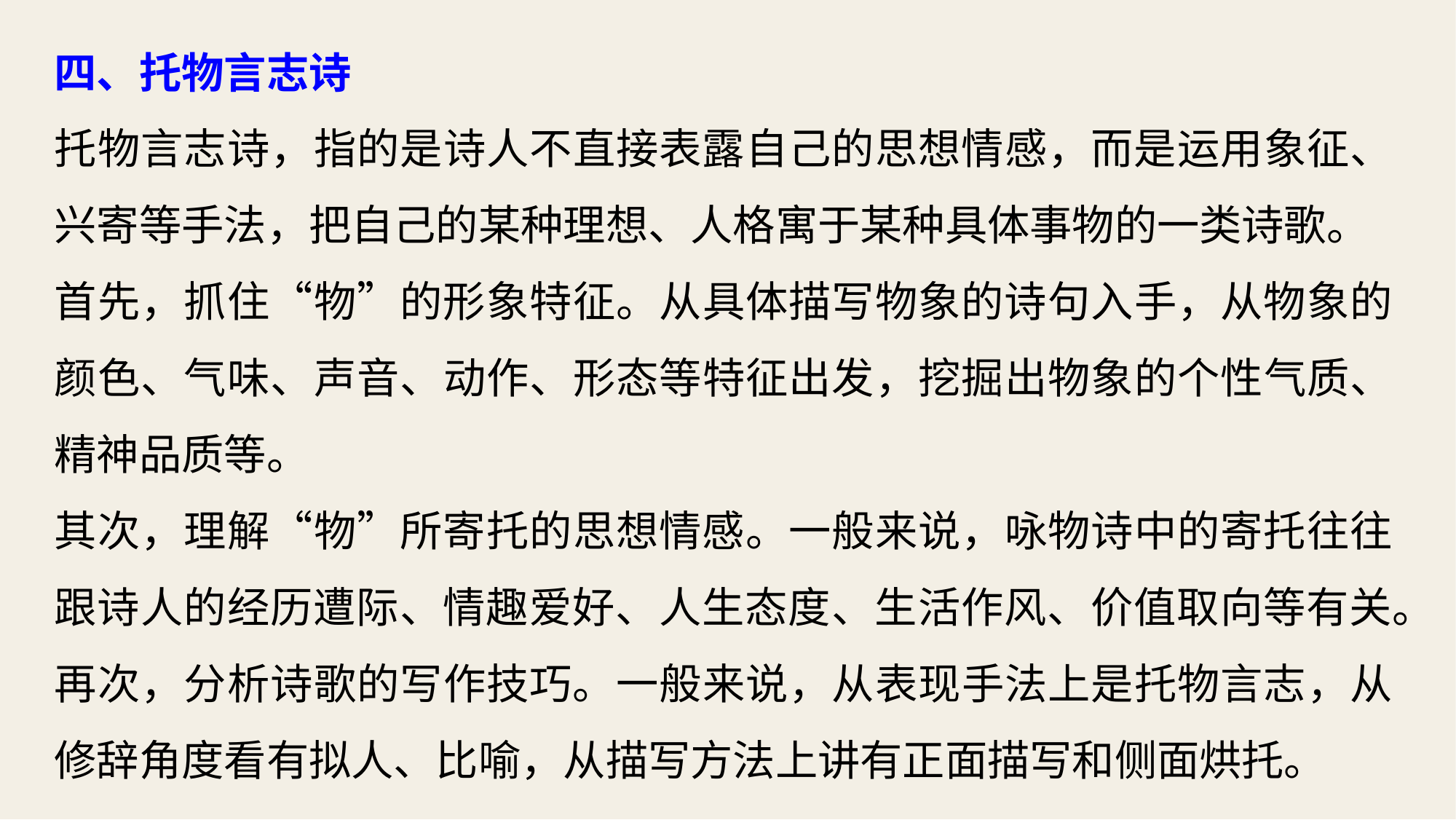

四、托物言志诗
托物言志诗，指的是诗人不直接表露自己的思想情感，而是运用象征、兴寄等手法，把自己的某种理想、人格寓于某种具体事物的一类诗歌。
首先，抓住“物”的形象特征。从具体描写物象的诗句入手，从物象的颜色、气味、声音、动作、形态等特征出发，挖掘出物象的个性气质、精神品质等。
其次，理解“物”所寄托的思想情感。一般来说，咏物诗中的寄托往往跟诗人的经历遭际、情趣爱好、人生态度、生活作风、价值取向等有关。
再次，分析诗歌的写作技巧。一般来说，从表现手法上是托物言志，从修辞角度看有拟人、比喻，从描写方法上讲有正面描写和侧面烘托。